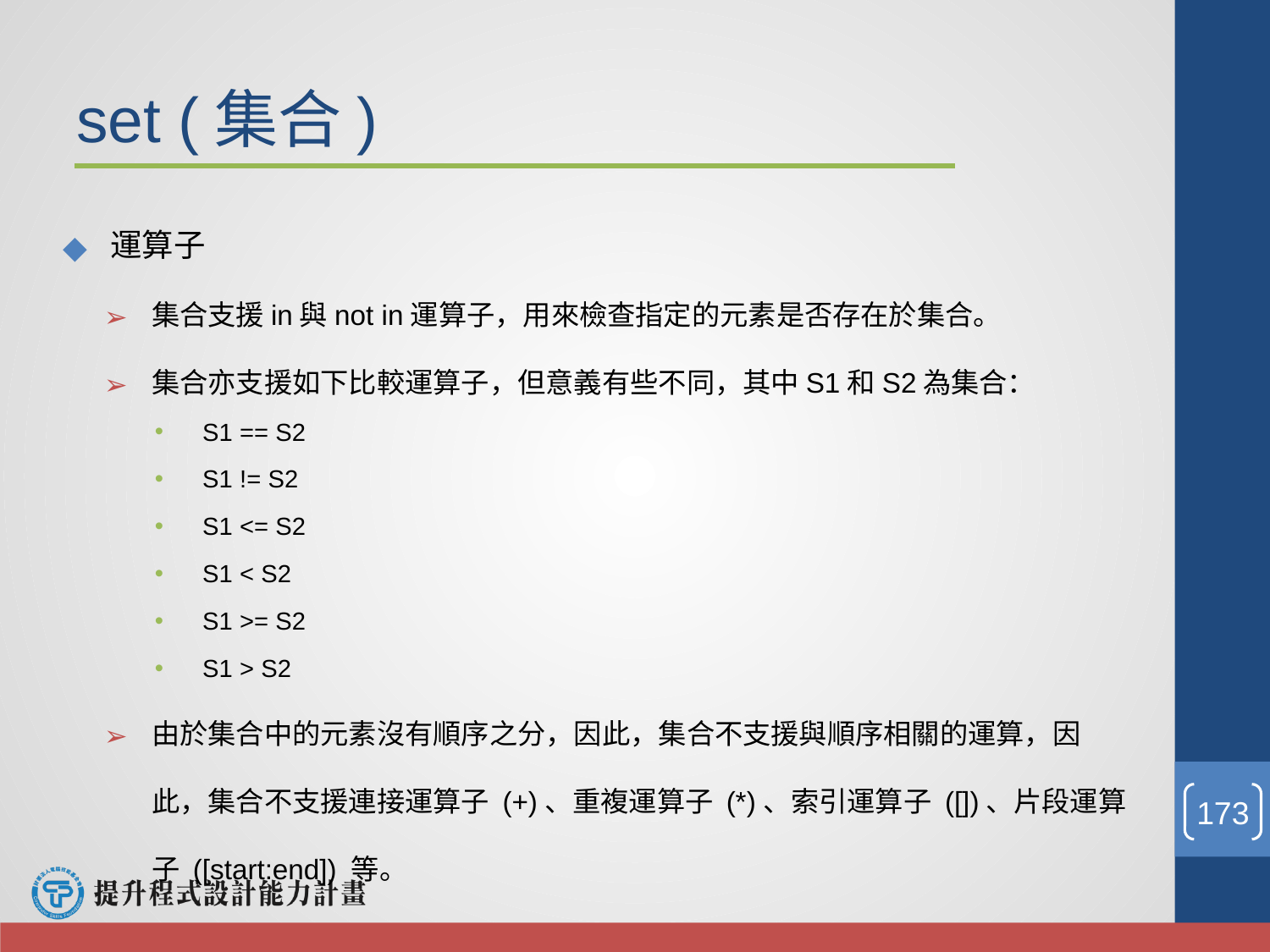

# set (集合)
運算子
集合支援in與not in運算子，用來檢查指定的元素是否存在於集合。
集合亦支援如下比較運算子，但意義有些不同，其中S1和S2為集合：
S1 == S2
S1 != S2
S1 <= S2
S1 < S2
S1 >= S2
S1 > S2
由於集合中的元素沒有順序之分，因此，集合不支援與順序相關的運算，因此，集合不支援連接運算子 (+)、重複運算子 (*)、索引運算子 ([])、片段運算子 ([start:end]) 等。

173